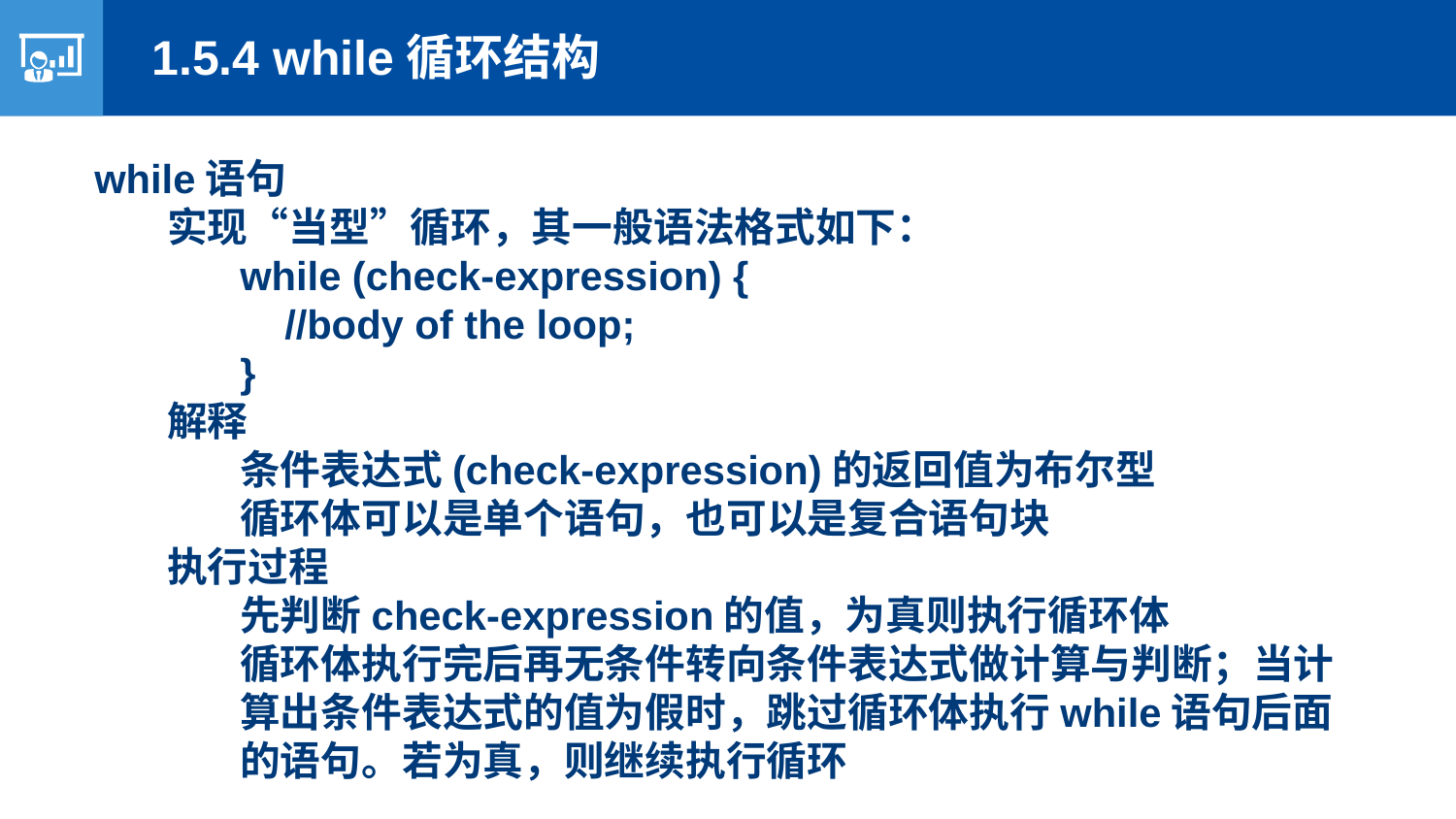

1.5.4 while循环结构
while语句
实现“当型”循环，其一般语法格式如下：
while (check-expression) {
    //body of the loop;
}
解释
条件表达式(check-expression)的返回值为布尔型
循环体可以是单个语句，也可以是复合语句块
执行过程
先判断check-expression的值，为真则执行循环体
循环体执行完后再无条件转向条件表达式做计算与判断；当计算出条件表达式的值为假时，跳过循环体执行while语句后面的语句。若为真，则继续执行循环